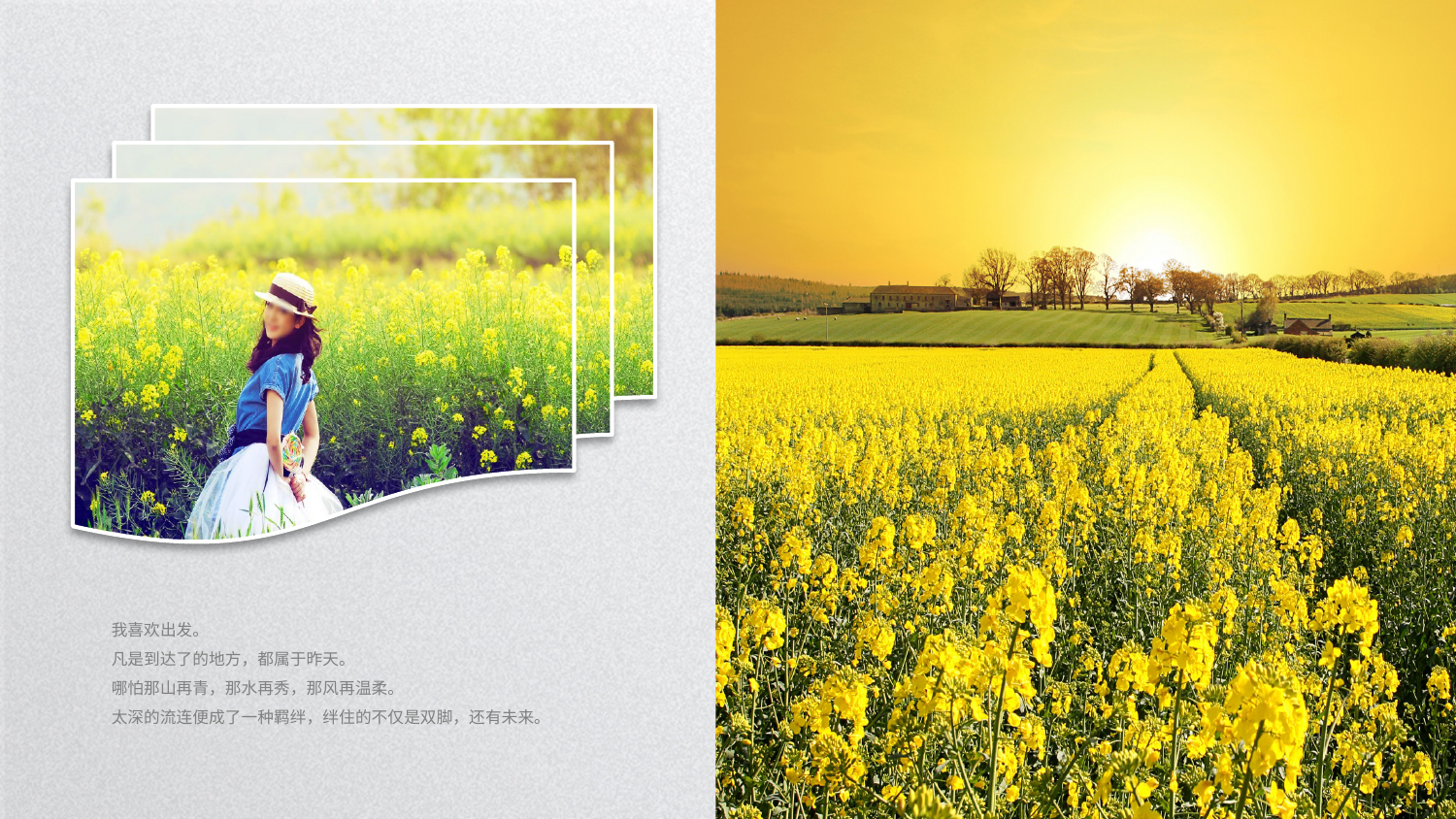

我喜欢出发。
凡是到达了的地方，都属于昨天。
哪怕那山再青，那水再秀，那风再温柔。
太深的流连便成了一种羁绊，绊住的不仅是双脚，还有未来。